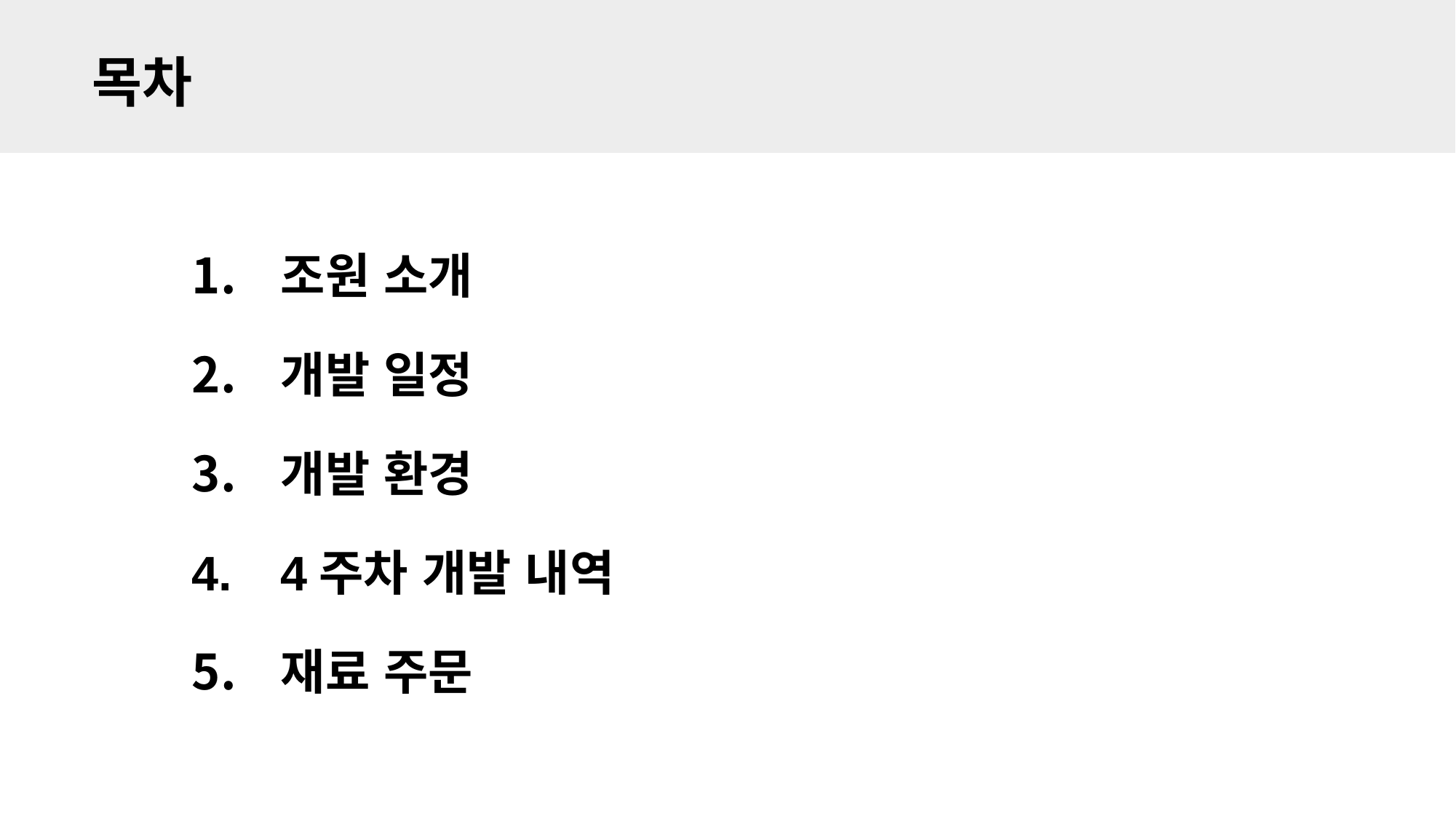

목차
조원 소개
개발 일정
개발 환경
4주차 개발 내역
재료 주문

Open eyes